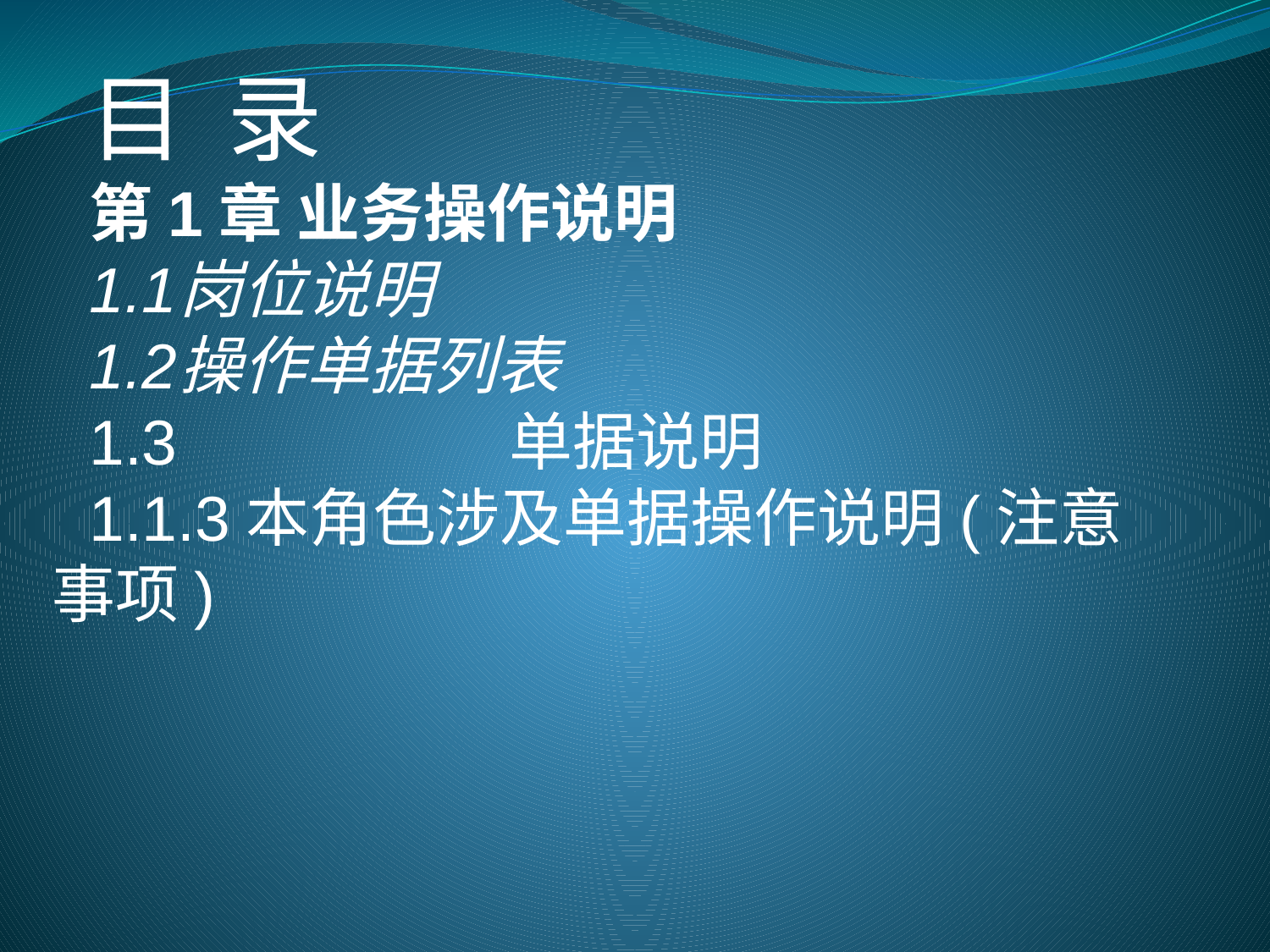

目  录
第1章 业务操作说明
1.1	岗位说明
1.2	操作单据列表
1.3                  单据说明
1.1.3本角色涉及单据操作说明(注意事项)